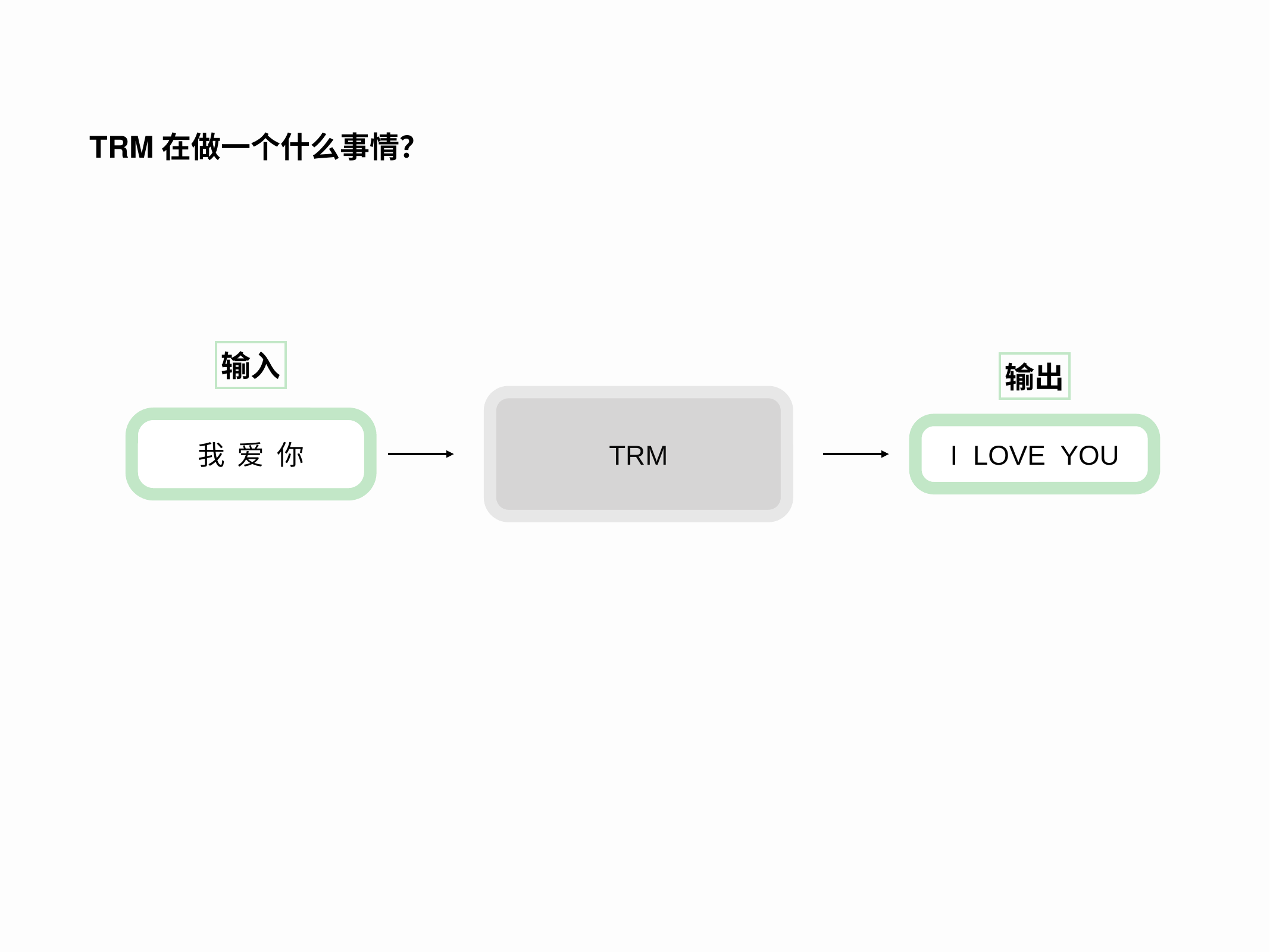

TRM在做一个什么事情？
输入
我  爱  你

输出
I  LOVE  YOU

TRM